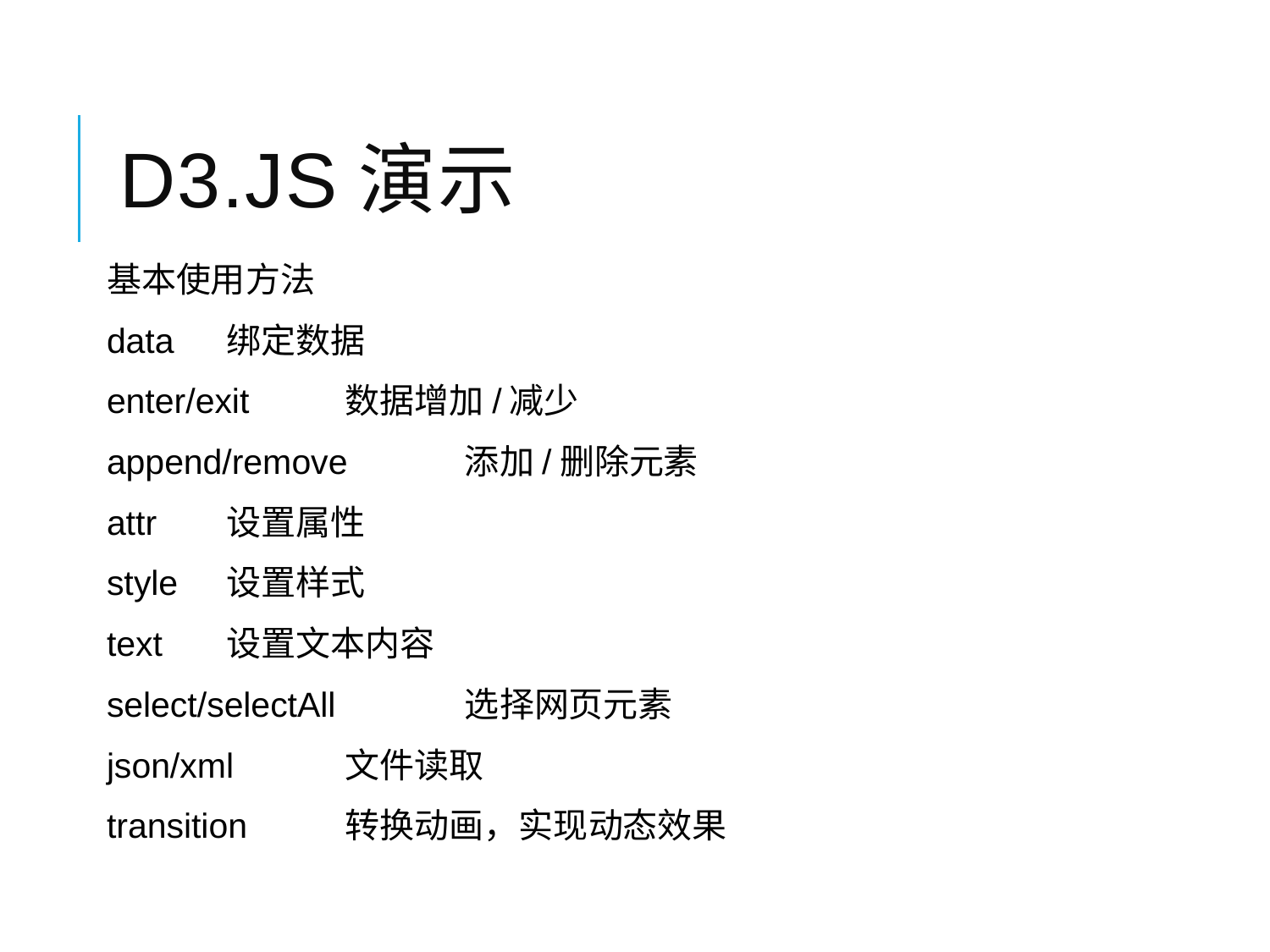

# D3.js演示
基本使用方法
data			绑定数据
enter/exit		数据增加/减少
append/remove		添加/删除元素
attr			设置属性
style			设置样式
text			设置文本内容
select/selectAll    		选择网页元素
json/xml			文件读取
transition		转换动画，实现动态效果